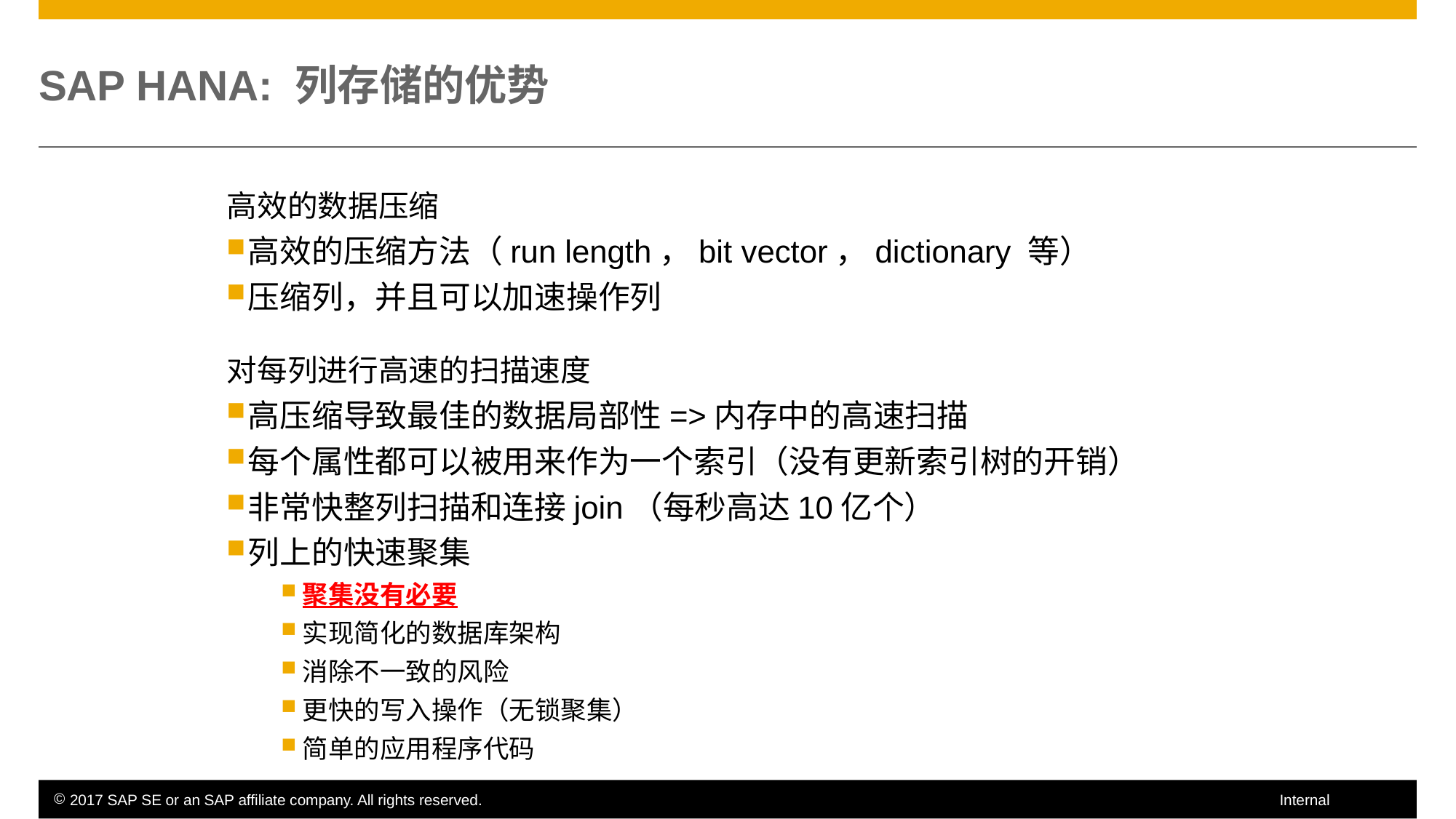

# SAP HANA: 列存储的优势
高效的数据压缩
高效的压缩方法（run length，bit vector，dictionary 等）
压缩列，并且可以加速操作列
对每列进行高速的扫描速度
高压缩导致最佳的数据局部性=>内存中的高速扫描
每个属性都可以被用来作为一个索引（没有更新索引树的开销）
非常快整列扫描和连接join（每秒高达10亿个）
列上的快速聚集
聚集没有必要
实现简化的数据库架构
消除不一致的风险
更快的写入操作（无锁聚集）
简单的应用程序代码